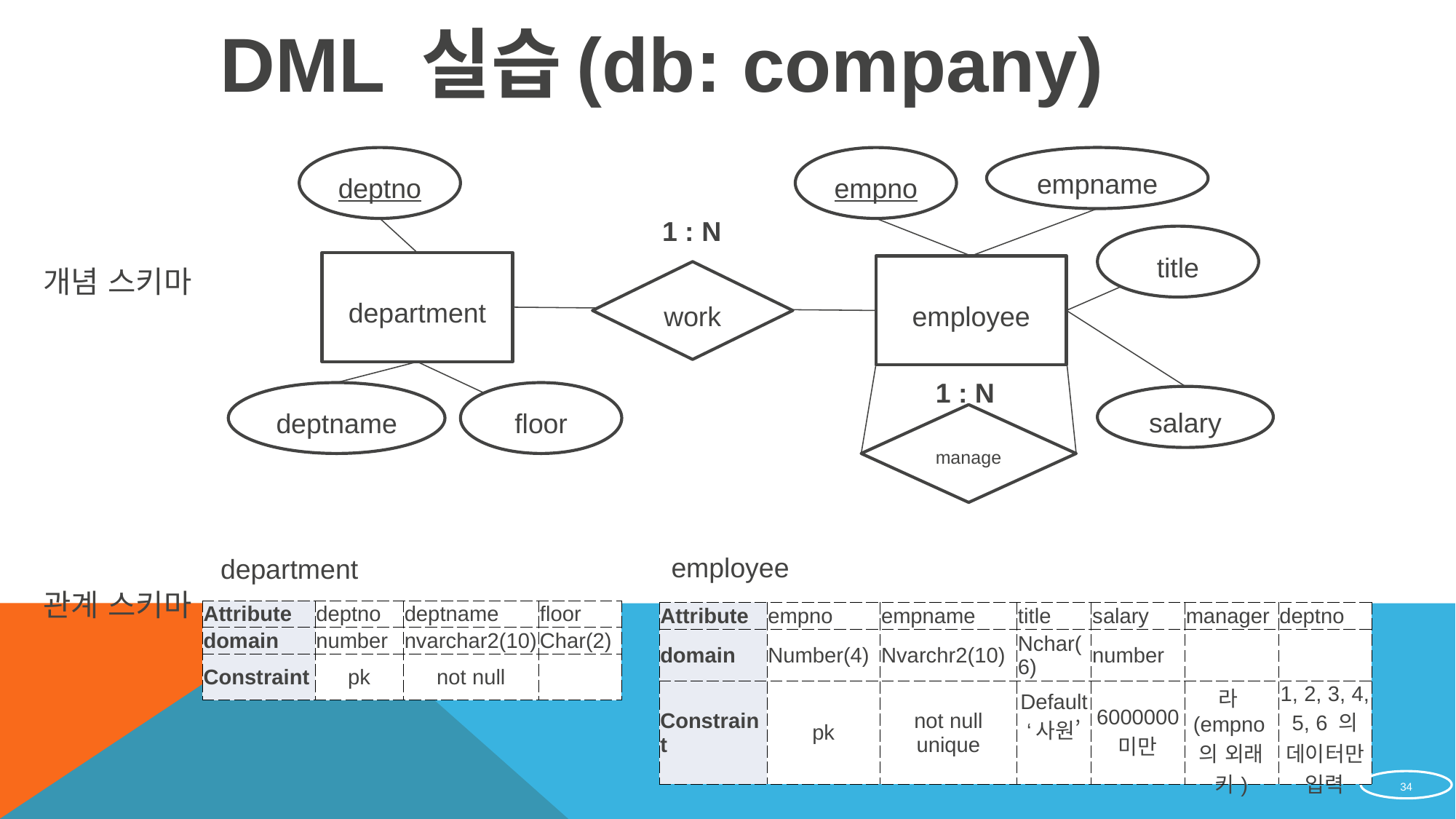

DML 실습(db: company)
empname
empno
deptno
1 : N
title
department
employee
work
1 : N
floor
deptname
salary
manage
개념 스키마
employee
department
관계 스키마
| Attribute | deptno | deptname | floor |
| --- | --- | --- | --- |
| domain | number | nvarchar2(10) | Char(2) |
| Constraint | pk | not null |  |
| Attribute | empno | empname | title | salary | manager | deptno |
| --- | --- | --- | --- | --- | --- | --- |
| domain | Number(4) | Nvarchr2(10) | Nchar(6) | number |  |  |
| Constraint | pk | not null unique | Default ‘사원’ | 6000000 미만 | 라(empno의 외래키) | 1, 2, 3, 4, 5, 6 의 데이터만 입력 |
34